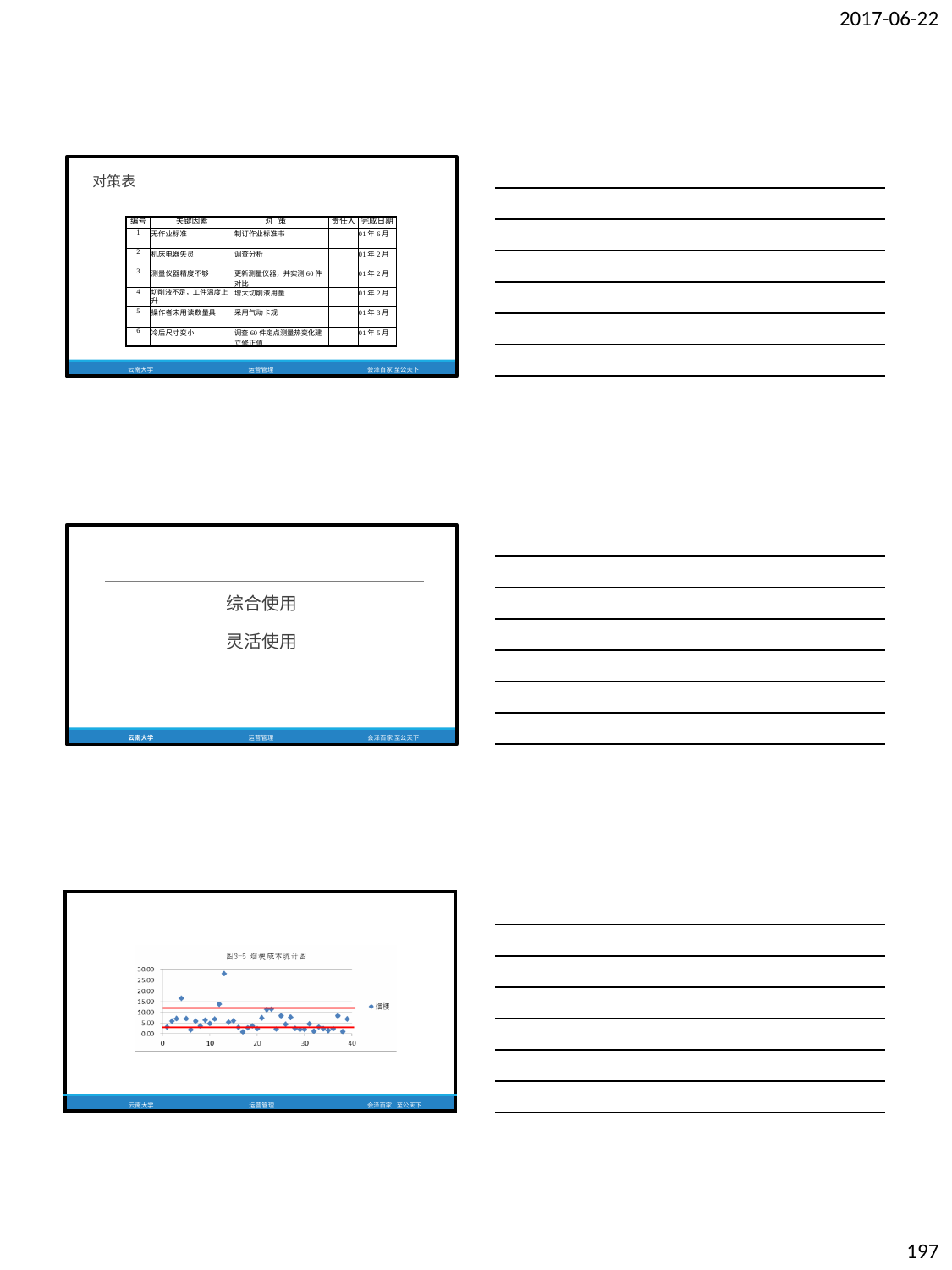

2017-06-22

对策表

| 编号 | 关键因素 | 对 策 | 责任人 | 完成日期 |
| --- | --- | --- | --- | --- |
| 1 | 无作业标准 | 制订作业标准书 |  | 01年6月 |
| 2 | 机床电器失灵 | 调查分析 |  | 01年2月 |
| 3 | 测量仪器精度不够 | 更新测量仪器，并实测60件 对比 |  | 01年2月 |
| 4 | 切削液不足，工件温度上 升 | 增大切削液用量 |  | 01年2月 |
| 5 | 操作者未用读数量具 | 采用气动卡规 |  | 01年3月 |
| 6 | 冷后尺寸变小 | 调查60件定点测量热变化建 立修正值 |  | 01年5月 |

云南大学
运营管理
会泽百家 至公天下

综合使用

灵活使用

云南大学
运营管理
会泽百家 至公天下

|  |  |  |  |
| --- | --- | --- | --- |
| 云南大学 | 运营管理 | 会泽百家 | 至公天下 |

197